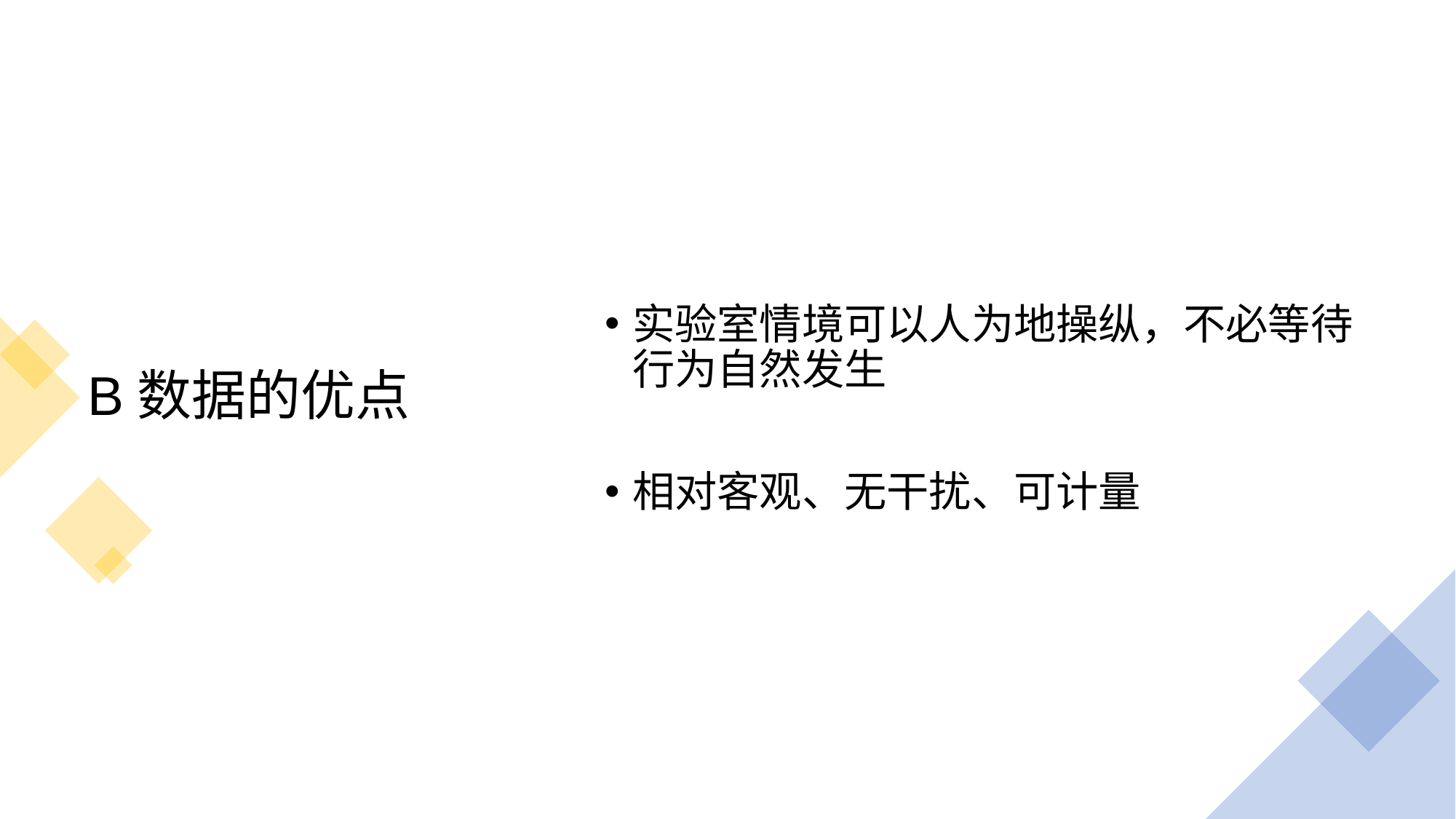

# B数据的优点
实验室情境可以人为地操纵，不必等待行为自然发生

相对客观、无干扰、可计量